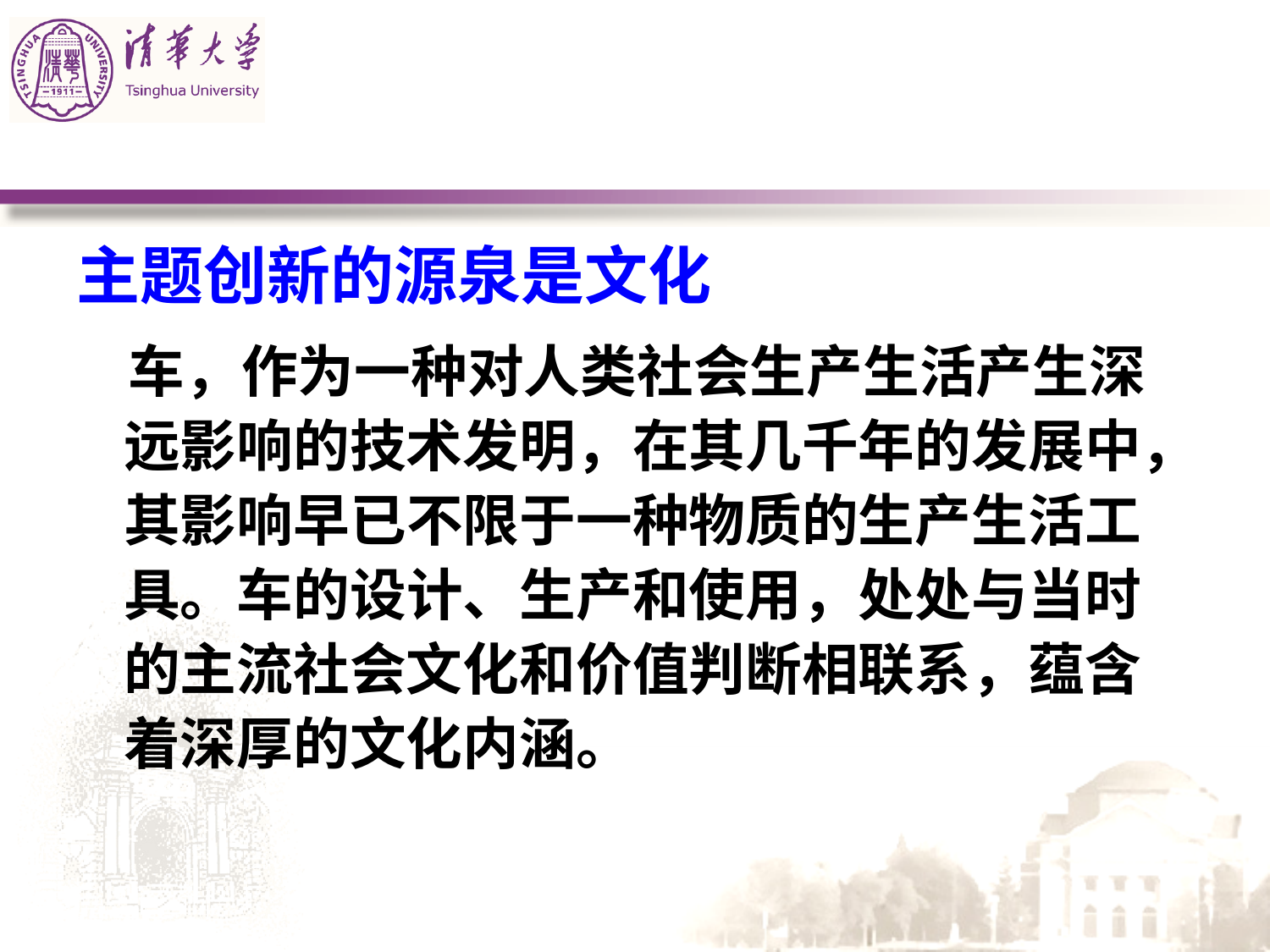

#
主题创新的源泉是文化
   车，作为一种对人类社会生产生活产生深远影响的技术发明，在其几千年的发展中，其影响早已不限于一种物质的生产生活工具。车的设计、生产和使用，处处与当时的主流社会文化和价值判断相联系，蕴含着深厚的文化内涵。